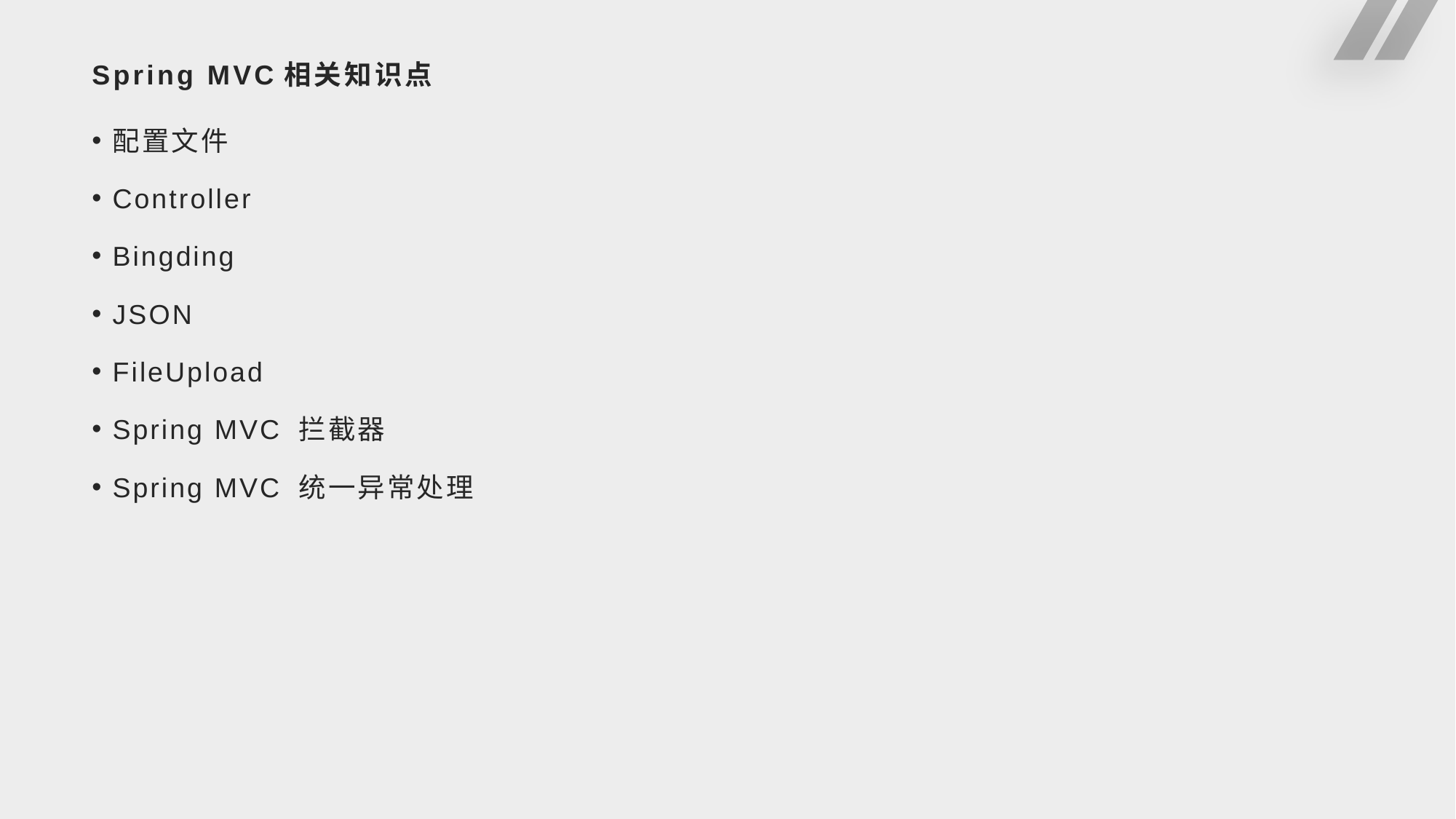

# Spring MVC相关知识点
配置文件
Controller
Bingding
JSON
FileUpload
Spring MVC 拦截器
Spring MVC 统一异常处理